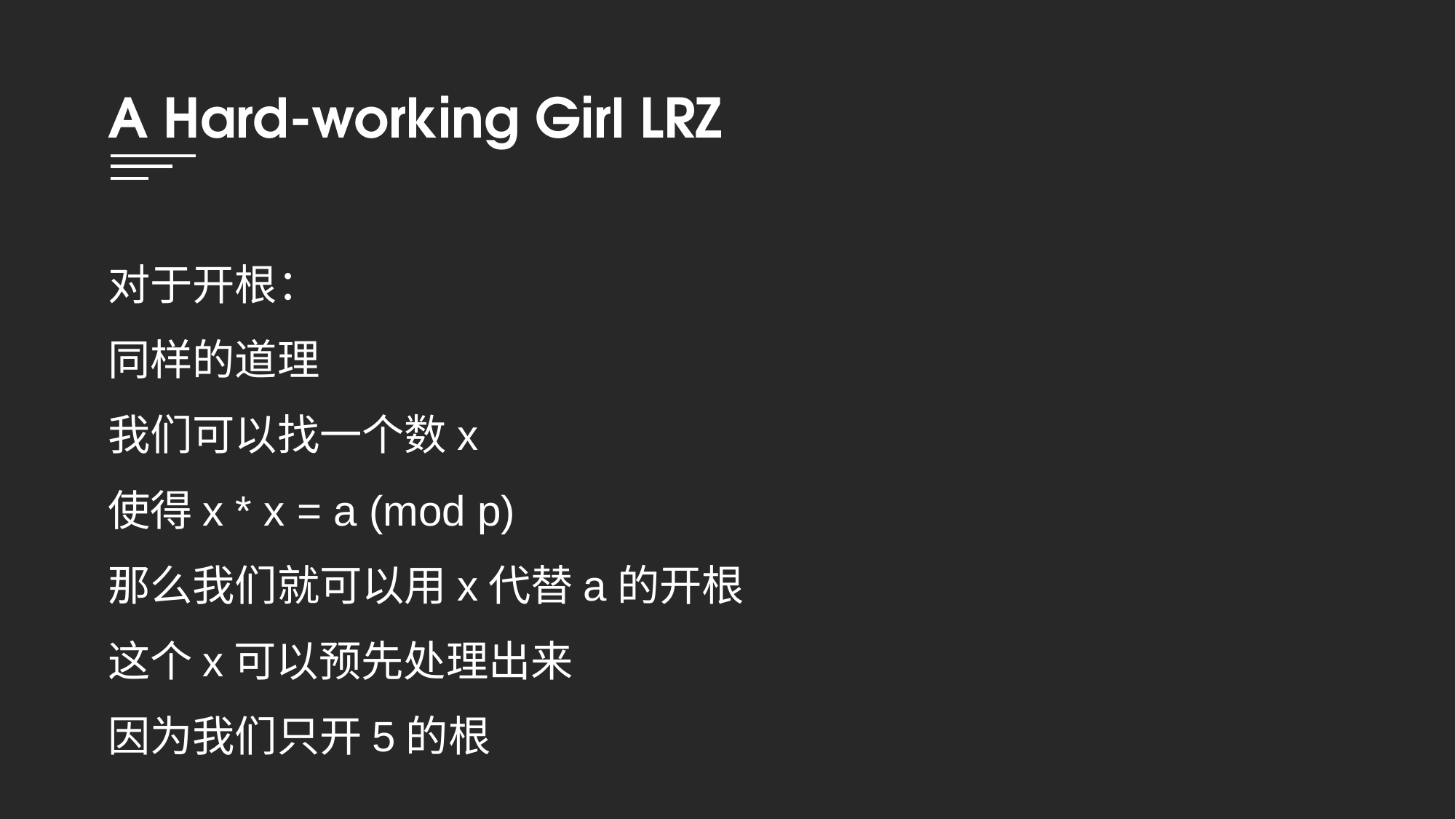

A Hard-working Girl LRZ
对于开根：
同样的道理
我们可以找一个数x
使得x * x = a (mod p)
那么我们就可以用x代替a的开根
这个x可以预先处理出来
因为我们只开5的根